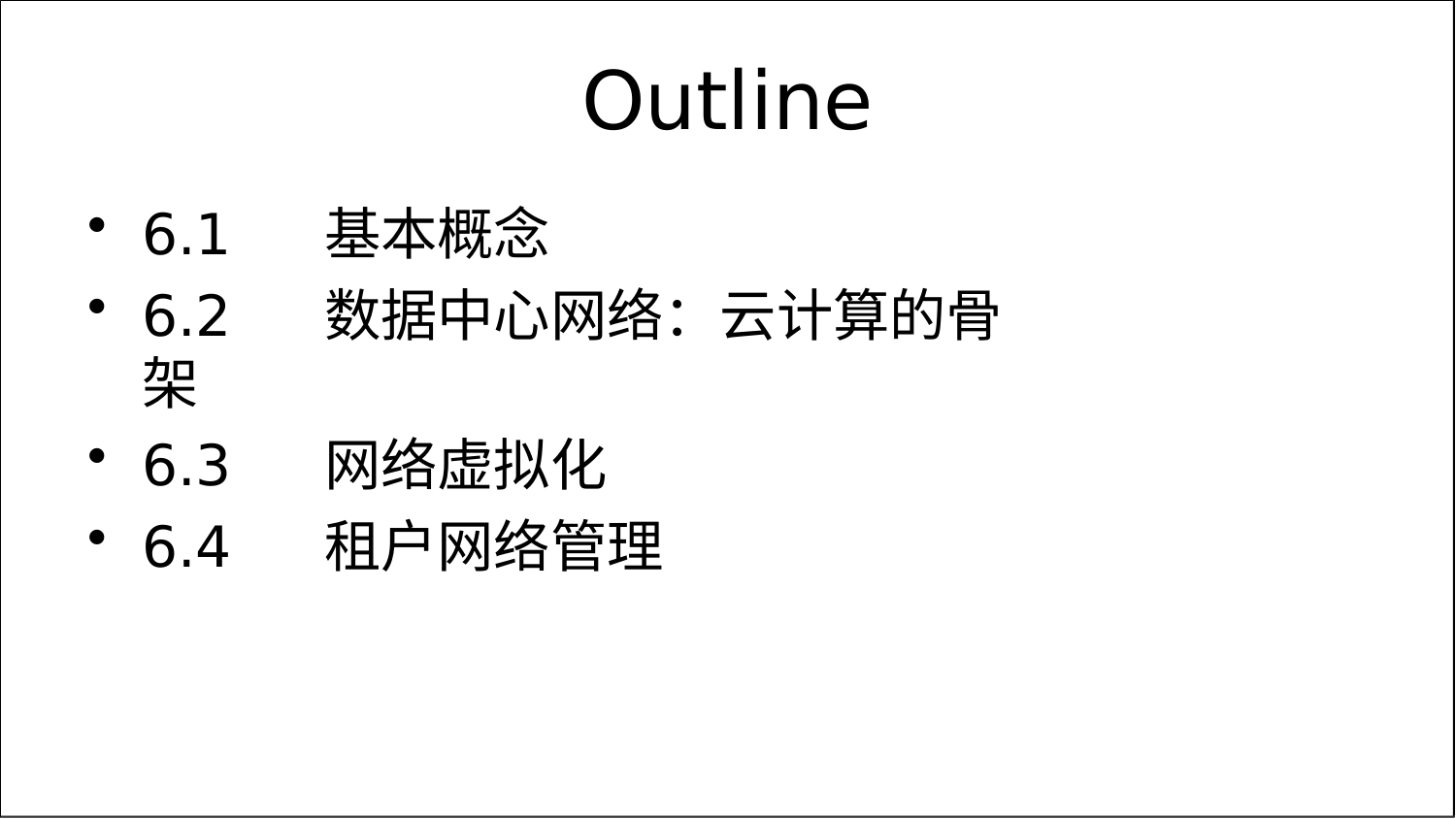

# Outline
6.1	基本概念
6.2	数据中心网络：云计算的骨架
6.3	网络虚拟化
6.4	租户网络管理